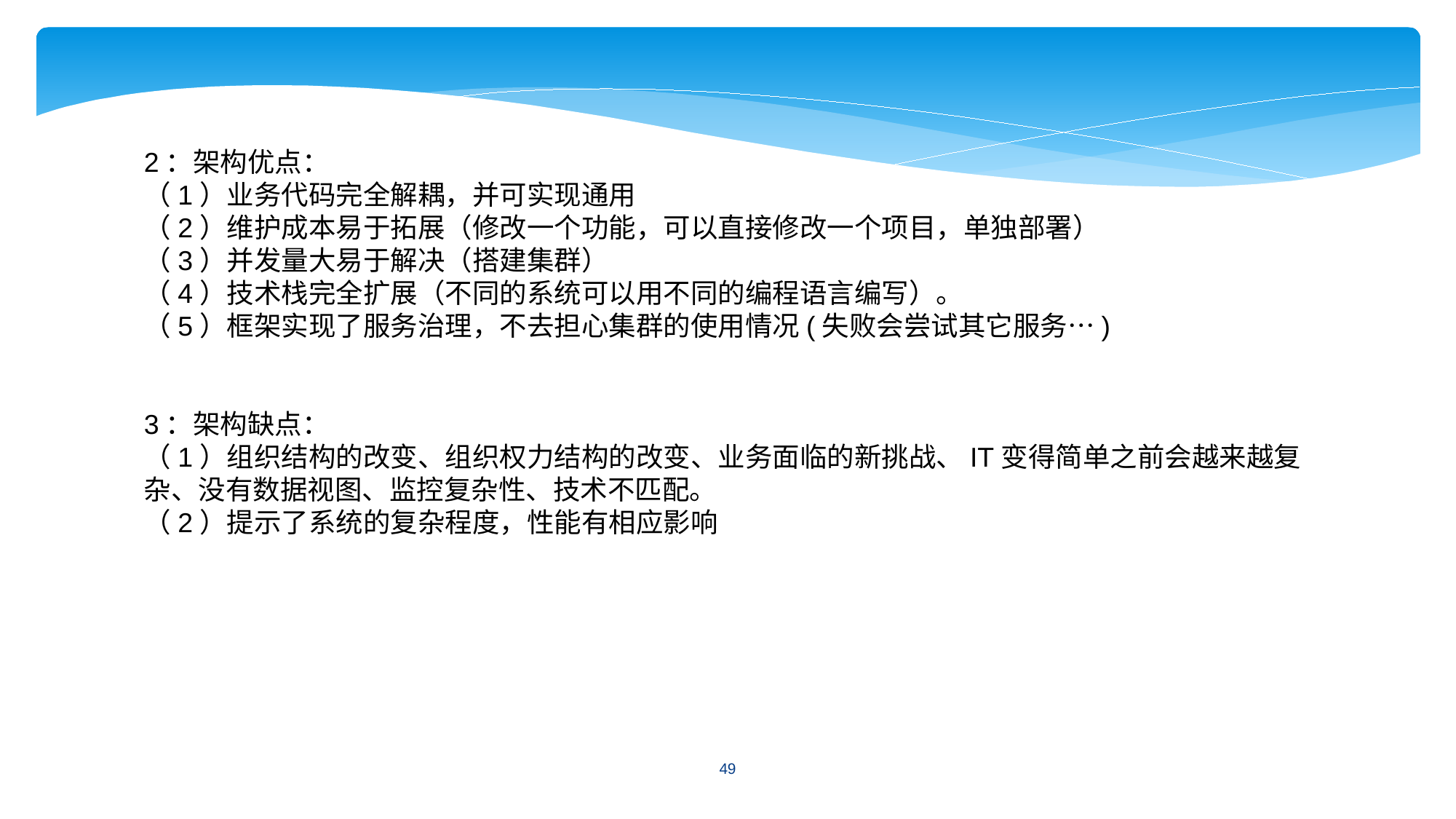

2：架构优点：
（1）业务代码完全解耦，并可实现通用
（2）维护成本易于拓展（修改一个功能，可以直接修改一个项目，单独部署）
（3）并发量大易于解决（搭建集群）
（4）技术栈完全扩展（不同的系统可以用不同的编程语言编写）。
（5）框架实现了服务治理，不去担心集群的使用情况(失败会尝试其它服务…)

3：架构缺点：
（1）组织结构的改变、组织权力结构的改变、业务面临的新挑战、IT变得简单之前会越来越复杂、没有数据视图、监控复杂性、技术不匹配。
（2）提示了系统的复杂程度，性能有相应影响
49